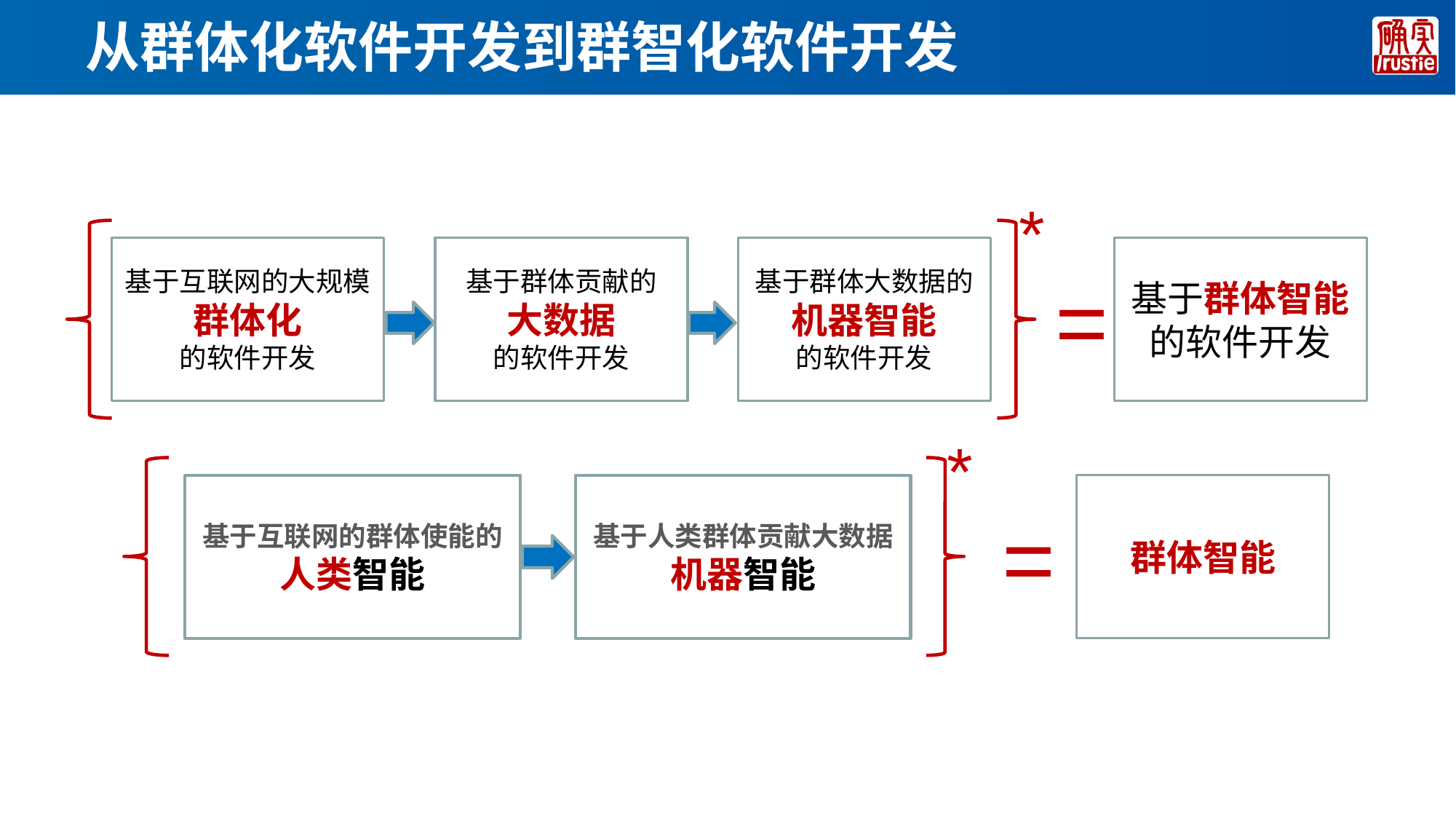

# 从群体化软件开发到群智化软件开发
*

基于互联网的大规模
群体化
的软件开发
基于群体贡献的
大数据
的软件开发
基于群体大数据的
机器智能
的软件开发
基于群体智能
的软件开发
=

*

群体智能
基于互联网的群体使能的
人类智能
基于人类群体贡献大数据
机器智能
=